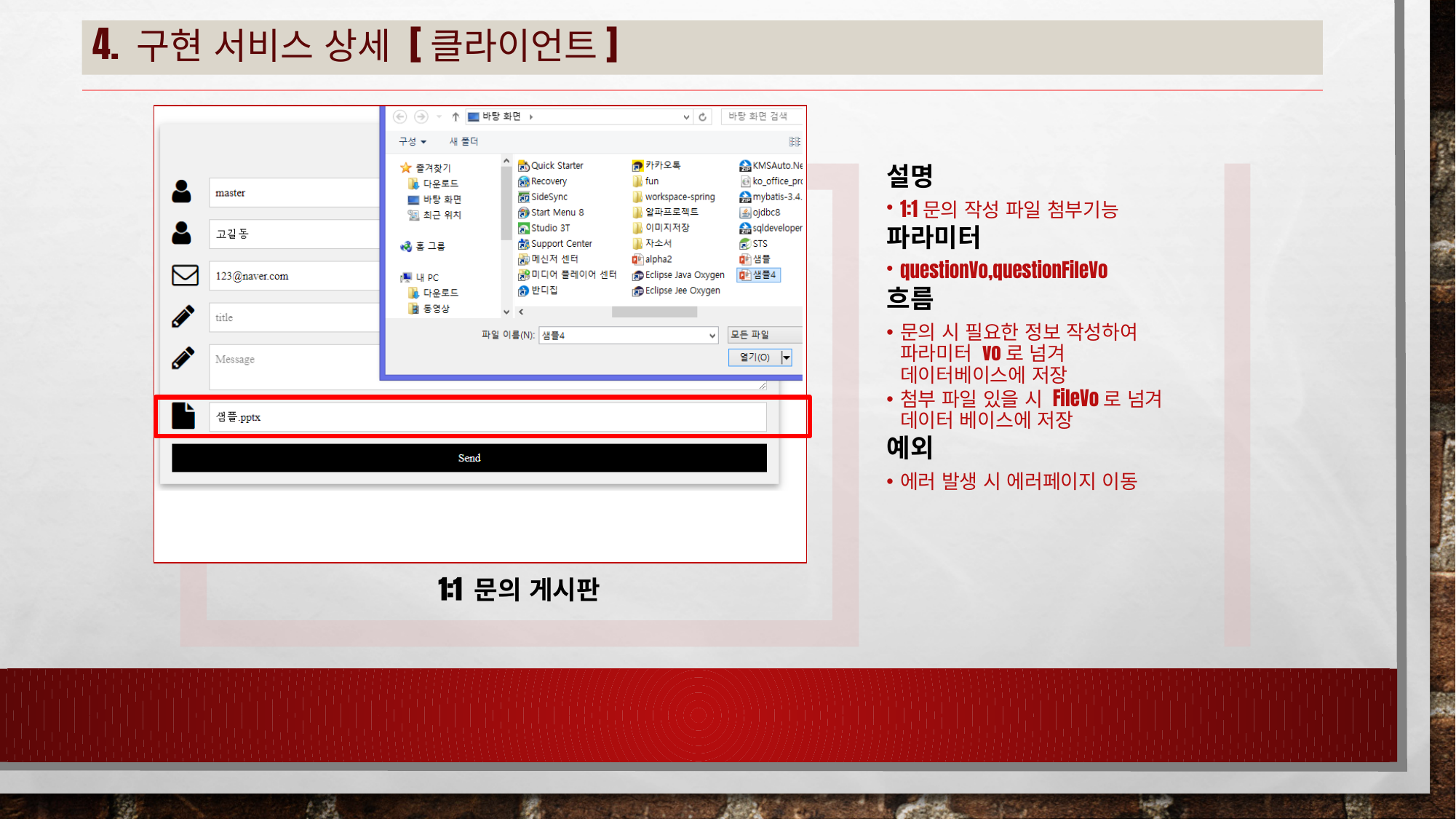

# 4. 구현 서비스 상세 [클라이언트]
1:1 문의 게시판
설명
1:1문의 작성 파일 첨부기능
파라미터
questionVo,questionFileVo
흐름
문의 시 필요한 정보 작성하여 파라미터 vo로 넘겨 데이터베이스에 저장
첨부 파일 있을 시 FileVo로 넘겨 데이터 베이스에 저장
예외
에러 발생 시 에러페이지 이동